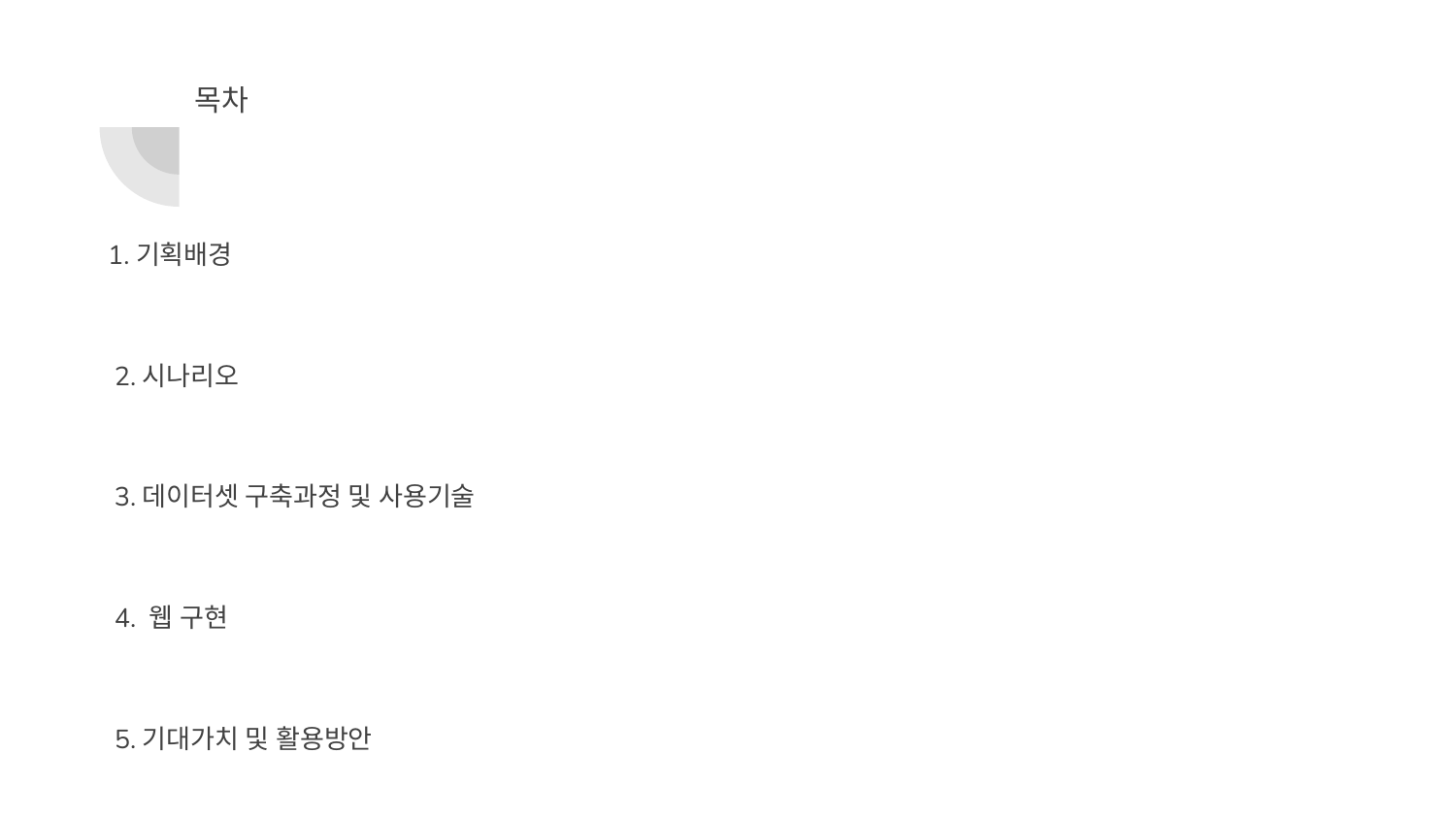

목차

 1.기획배경

  2.시나리오

  3.데이터셋 구축과정 및 사용기술

  4. 웹 구현

  5.기대가치 및 활용방안